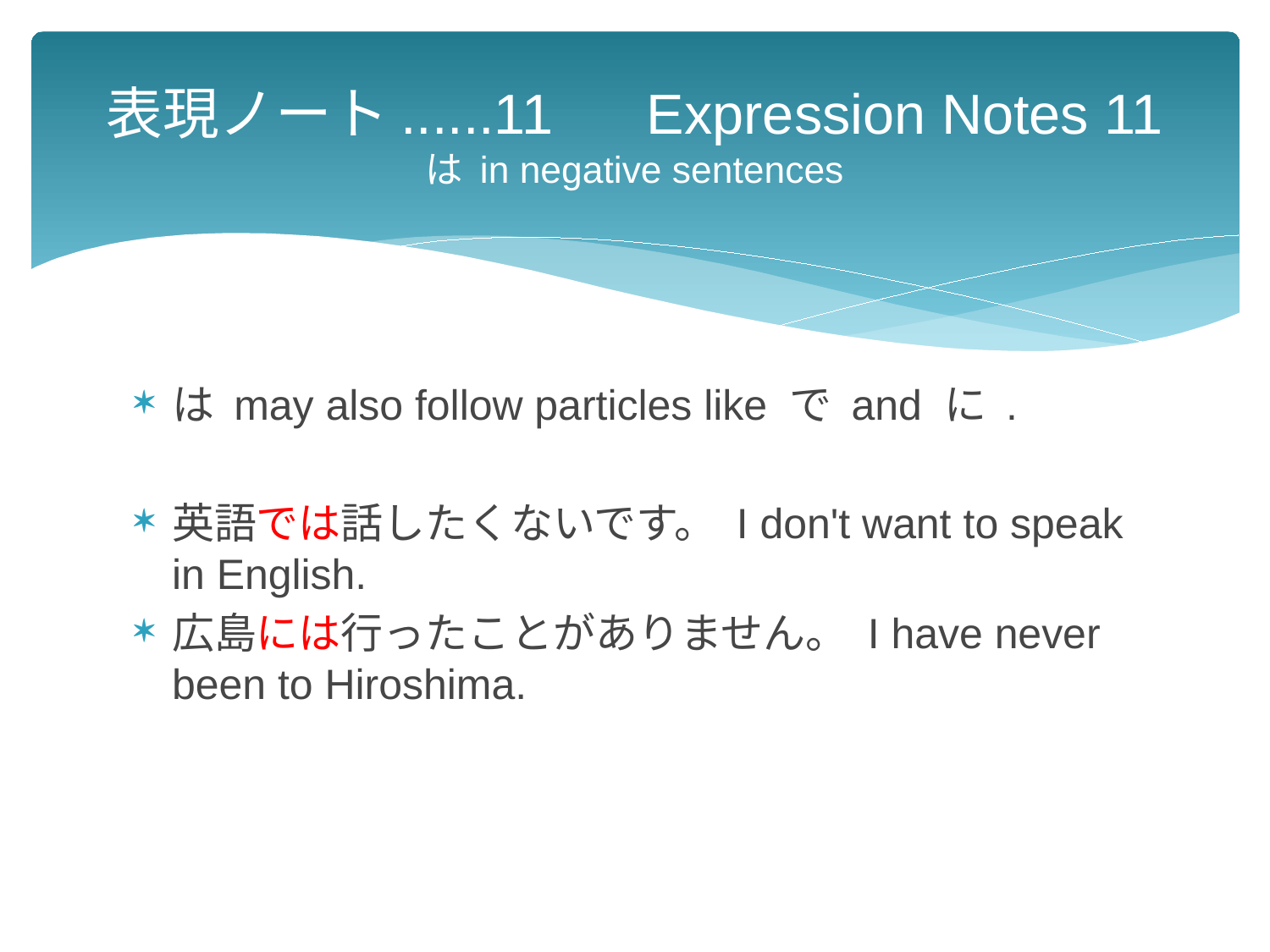

# 表現ノート......11　 Expression Notes 11 は in negative sentences
は may also follow particles like で and に .

英語では話したくないです。 I don't want to speak in English.
広島には行ったことがありません。 I have never been to Hiroshima.